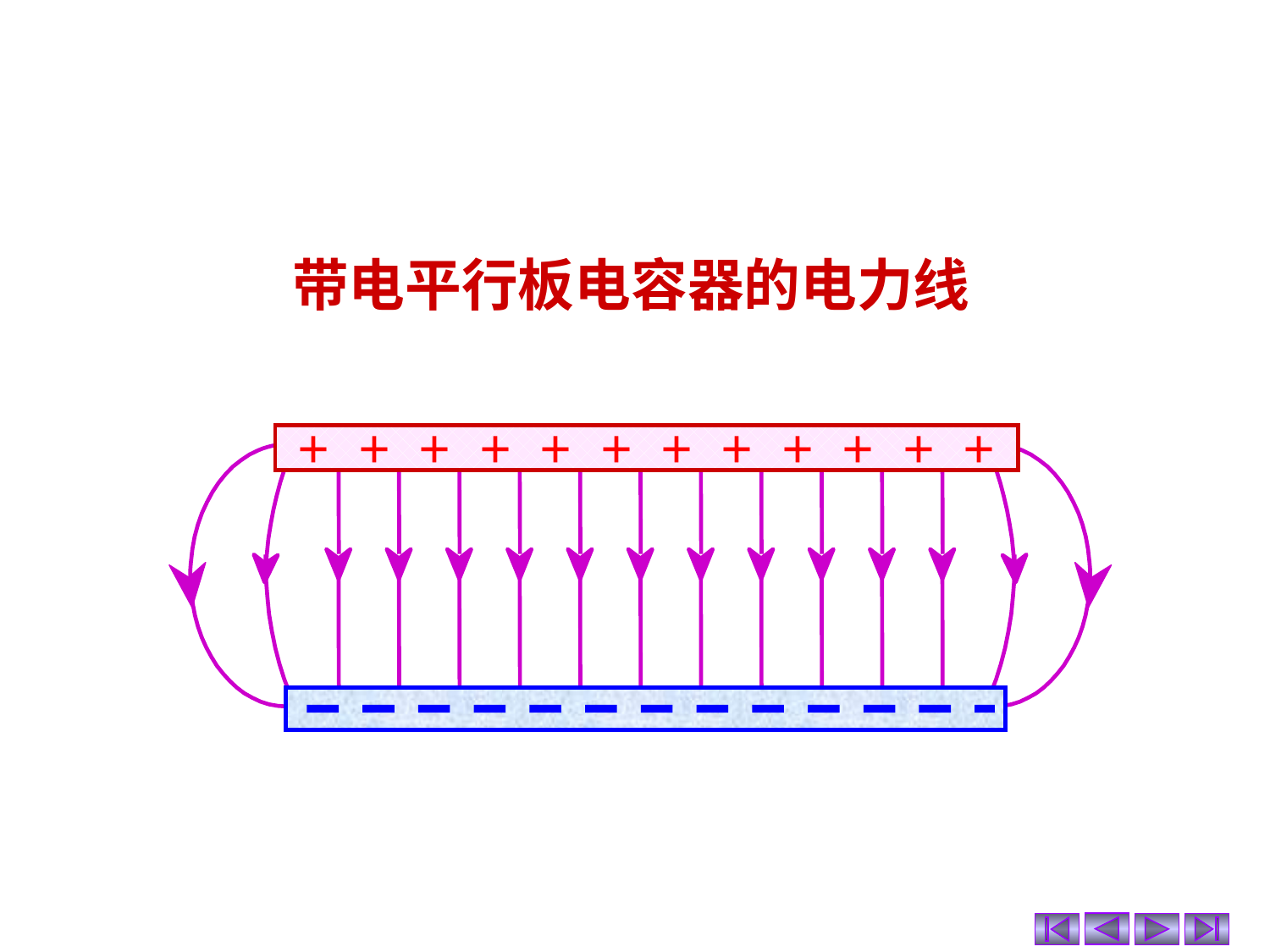

带电平行板电容器的电力线
+  +  +  +  +  +  +  +  +  +  +  +